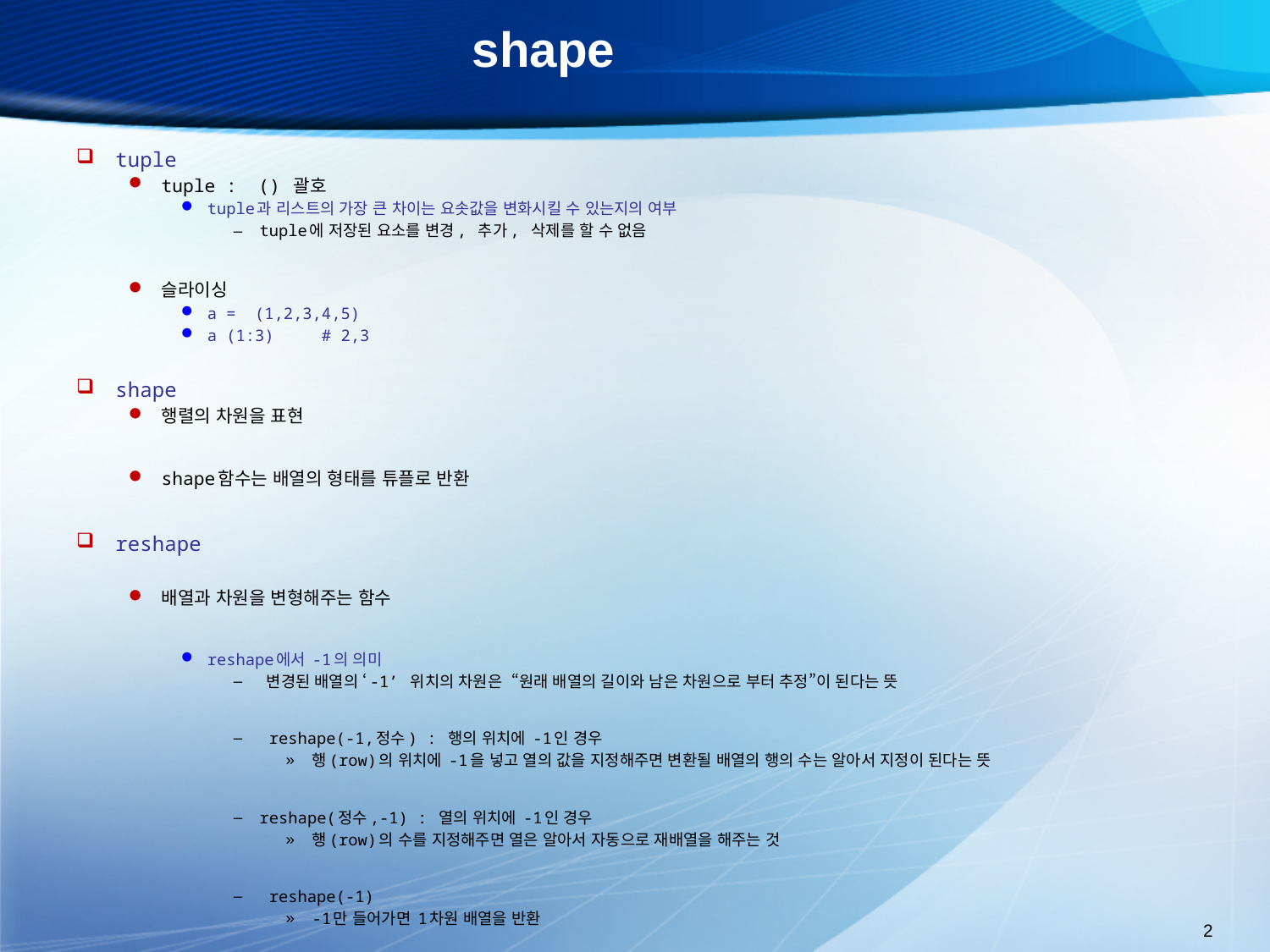

# shape
tuple
tuple :  () 괄호
tuple과 리스트의 가장 큰 차이는 요솟값을 변화시킬 수 있는지의 여부
tuple에 저장된 요소를 변경, 추가, 삭제를 할 수 없음

슬라이싱
a =  (1,2,3,4,5)
a (1:3)     # 2,3

shape
행렬의 차원을 표현

shape함수는 배열의 형태를 튜플로 반환

reshape

배열과 차원을 변형해주는 함수

reshape에서 -1의 의미
 변경된 배열의 ‘-1’ 위치의 차원은  “원래 배열의 길이와 남은 차원으로 부터 추정”이 된다는 뜻

 reshape(-1,정수) : 행의 위치에 -1인 경우
행(row)의 위치에 -1을 넣고 열의 값을 지정해주면 변환될 배열의 행의 수는 알아서 지정이 된다는 뜻

reshape(정수,-1) : 열의 위치에 -1인 경우
행(row)의 수를 지정해주면 열은 알아서 자동으로 재배열을 해주는 것

 reshape(-1)
-1만 들어가면 1차원 배열을 반환